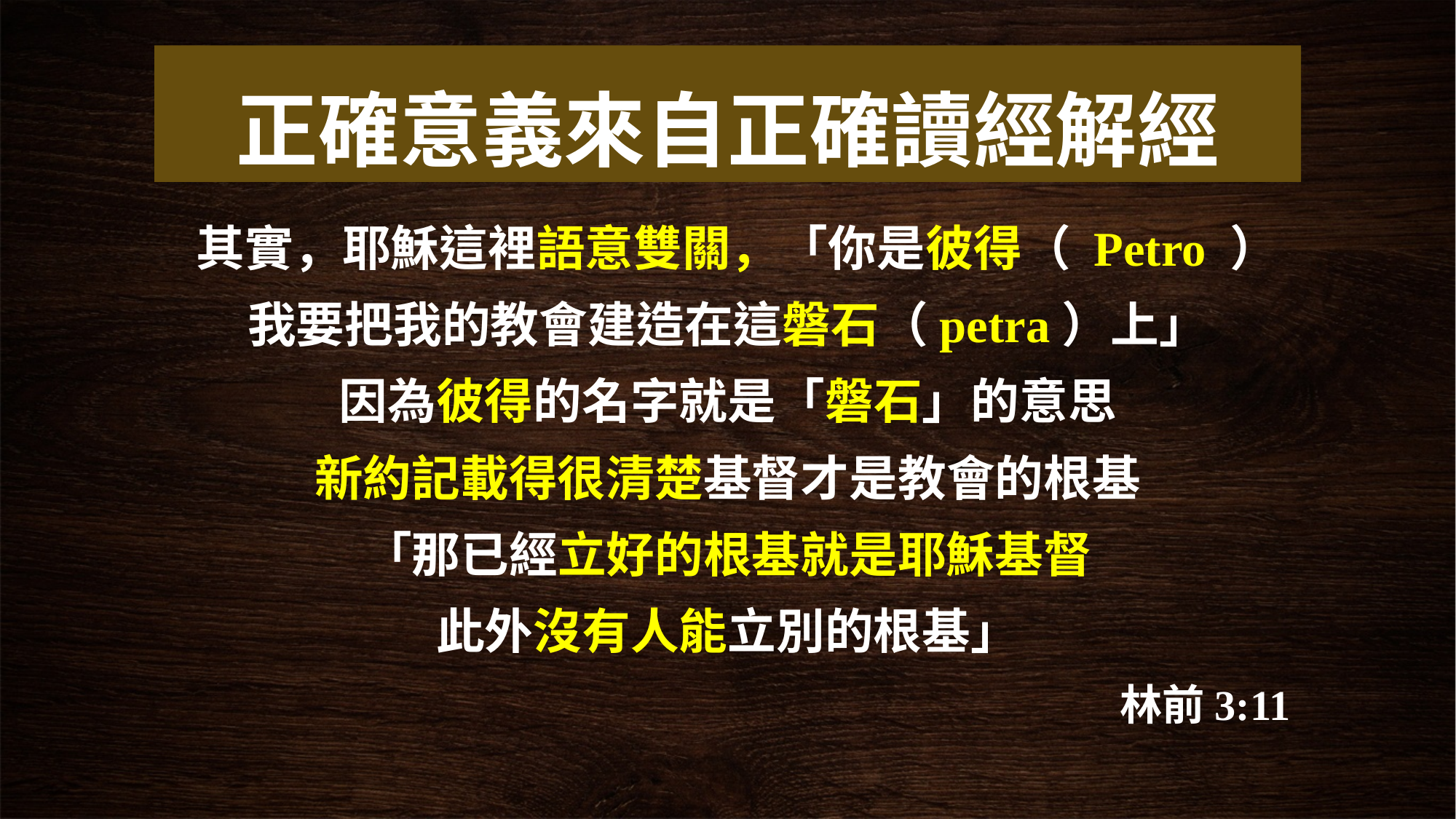

# 正確意義來自正確讀經解經
 其實，耶穌這裡語意雙關，「你是彼得（ Petro ）
我要把我的教會建造在這磐石（petra）上」
因為彼得的名字就是「磐石」的意思
新約記載得很清楚基督才是教會的根基
「那已經立好的根基就是耶穌基督
此外沒有人能立別的根基」
林前3:11